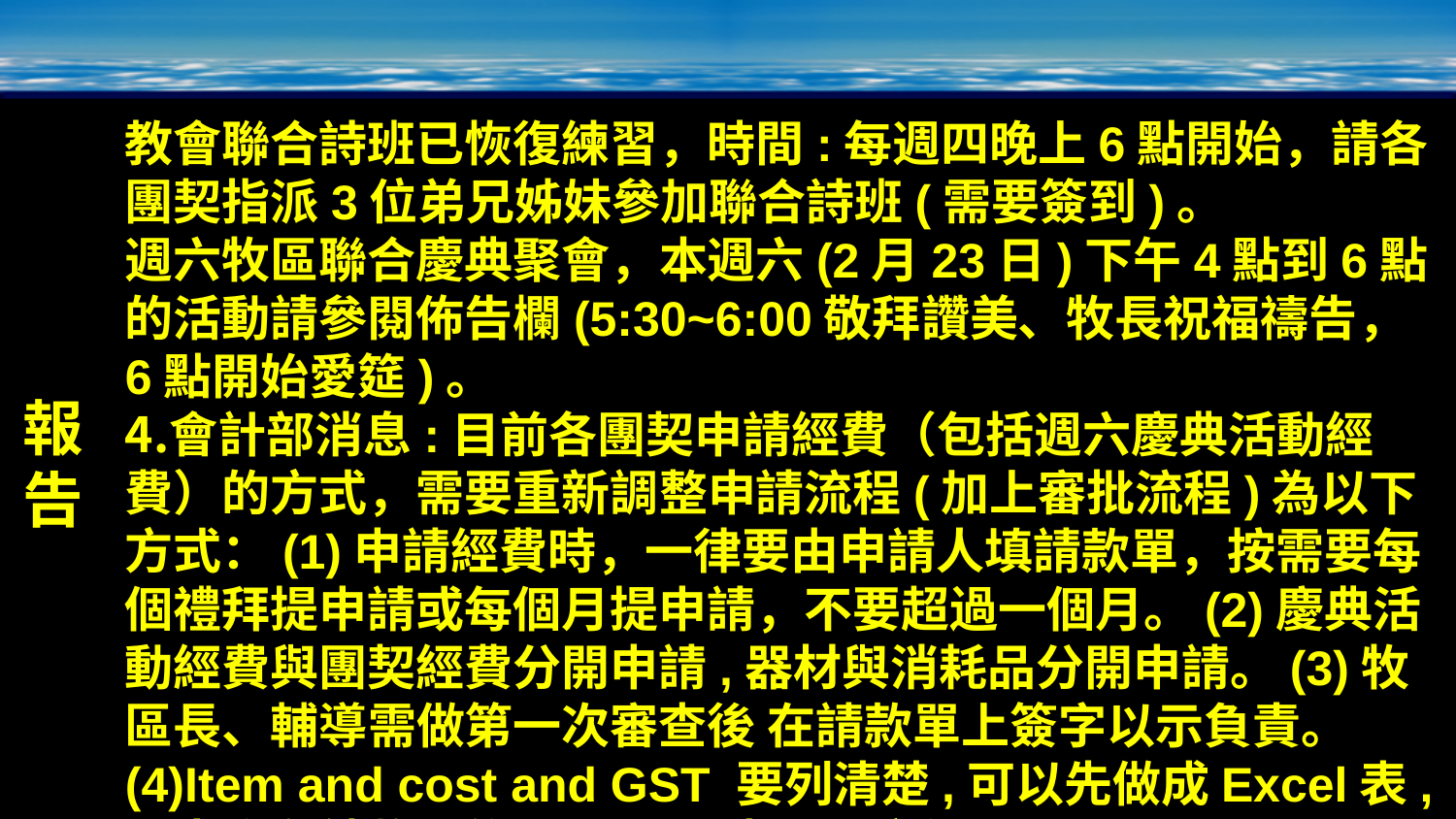

報告
教會聯合詩班已恢復練習，時間:每週四晚上6點開始，請各團契指派3位弟兄姊妹參加聯合詩班(需要簽到)。
週六牧區聯合慶典聚會，本週六(2月23日)下午4點到6點的活動請參閱佈告欄(5:30~6:00敬拜讚美、牧長祝福禱告，6點開始愛筵)。
會計部消息:目前各團契申請經費（包括週六慶典活動經費）的方式，需要重新調整申請流程(加上審批流程)為以下方式：(1)申請經費時，一律要由申請人填請款單，按需要每個禮拜提申請或每個月提申請，不要超過一個月。(2)慶典活動經費與團契經費分開申請,器材與消耗品分開申請。(3)牧區長、輔導需做第一次審查後 在請款單上簽字以示負責。(4)Item and cost and GST 要列清楚,可以先做成Excel表,印出附在請款單後面.Excel表可以方便upload到Xero accounting。(5)請款單再送給出納(cashier)交董事和審批權限人簽核。(6)Upload form 之後才發給經費。